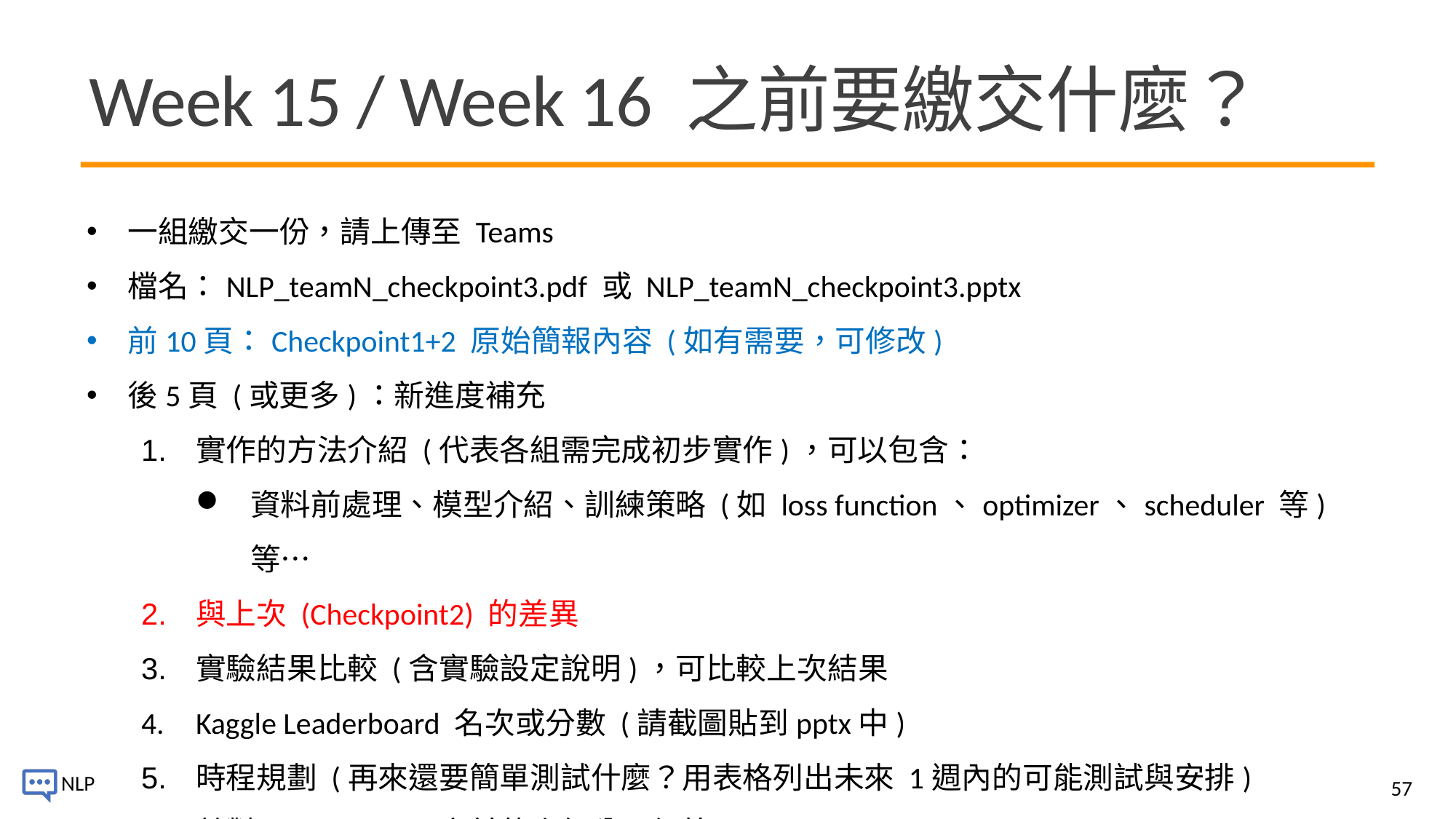

# Week 15 / Week 16 之前要繳交什麼？
一組繳交一份，請上傳至 Teams
檔名：NLP_teamN_checkpoint3.pdf 或 NLP_teamN_checkpoint3.pptx
前10頁：Checkpoint1+2 原始簡報內容 (如有需要，可修改)
後5頁 (或更多)：新進度補充
實作的方法介紹 (代表各組需完成初步實作)，可以包含：
資料前處理、模型介紹、訓練策略 (如 loss function、optimizer、scheduler 等) 等…
與上次 (Checkpoint2) 的差異
實驗結果比較 (含實驗設定說明)，可比較上次結果
Kaggle Leaderboard 名次或分數 (請截圖貼到pptx中)
時程規劃 (再來還要簡單測試什麼？用表格列出未來 1週內的可能測試與安排)
針對 Checkpoint3 之前的小組分工細節
57